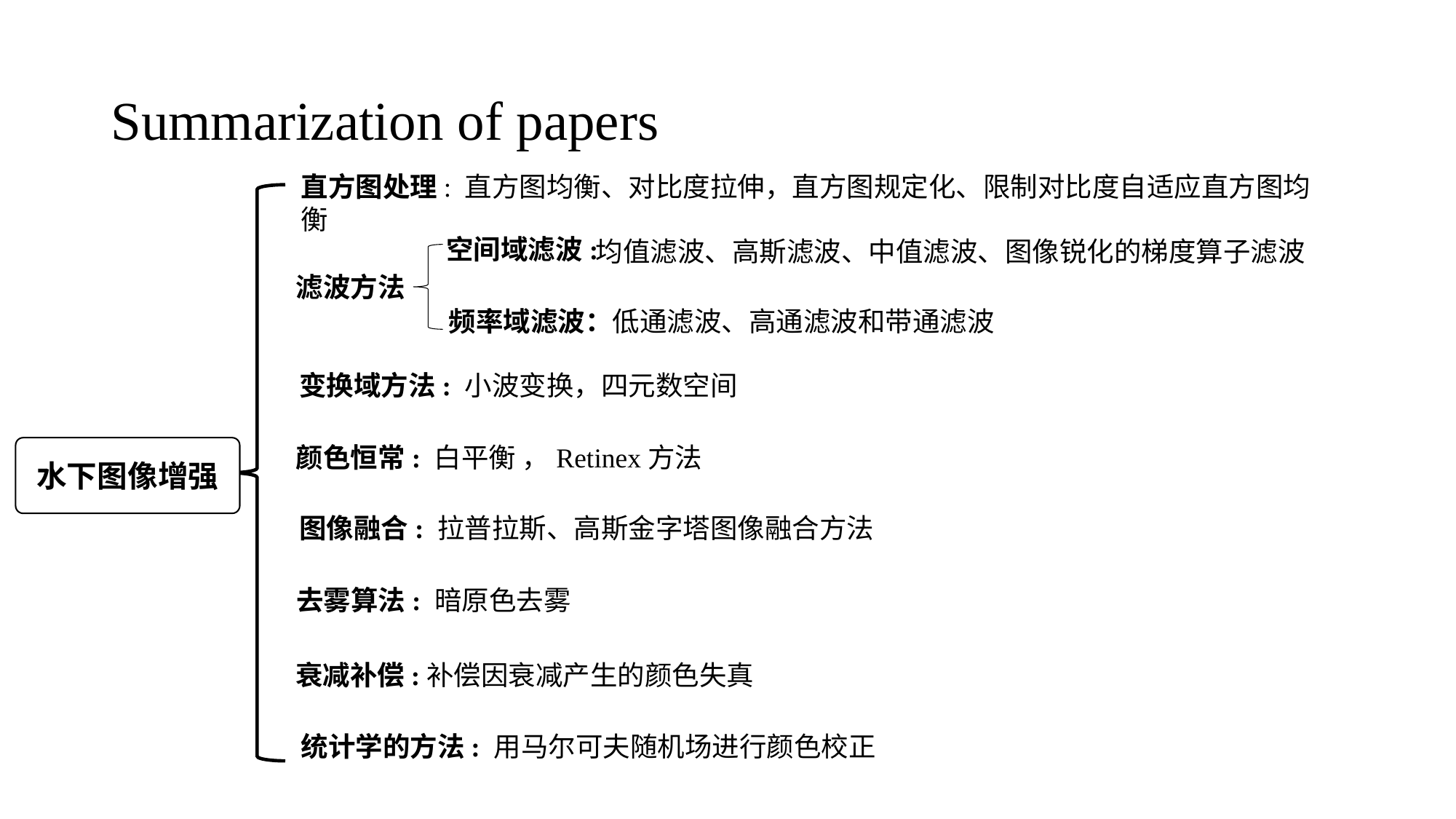

# Summarization of papers
直方图处理: 直方图均衡、对比度拉伸，直方图规定化、限制对比度自适应直方图均衡

均值滤波、高斯滤波、中值滤波、图像锐化的梯度算子滤波
空间域滤波:

滤波方法
频率域滤波：低通滤波、高通滤波和带通滤波
变换域方法: 小波变换，四元数空间
颜色恒常: 白平衡 ，Retinex方法
水下图像增强
图像融合: 拉普拉斯、高斯金字塔图像融合方法
去雾算法: 暗原色去雾
衰减补偿:补偿因衰减产生的颜色失真
统计学的方法: 用马尔可夫随机场进行颜色校正